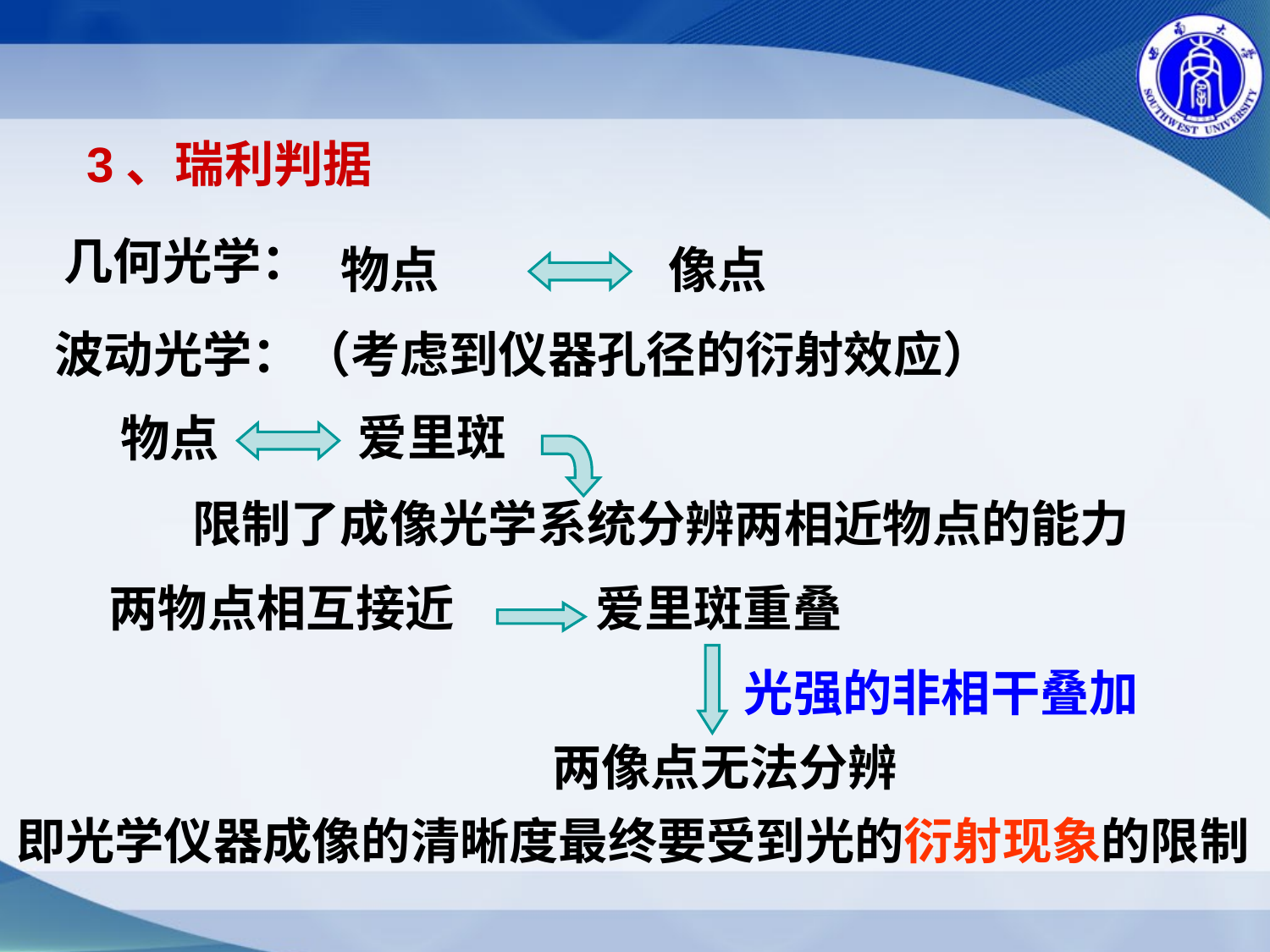

3、瑞利判据
几何光学：
物点
像点

波动光学：（考虑到仪器孔径的衍射效应）
爱里斑
物点

限制了成像光学系统分辨两相近物点的能力
两物点相互接近
爱里斑重叠

光强的非相干叠加
两像点无法分辨
即光学仪器成像的清晰度最终要受到光的衍射现象的限制